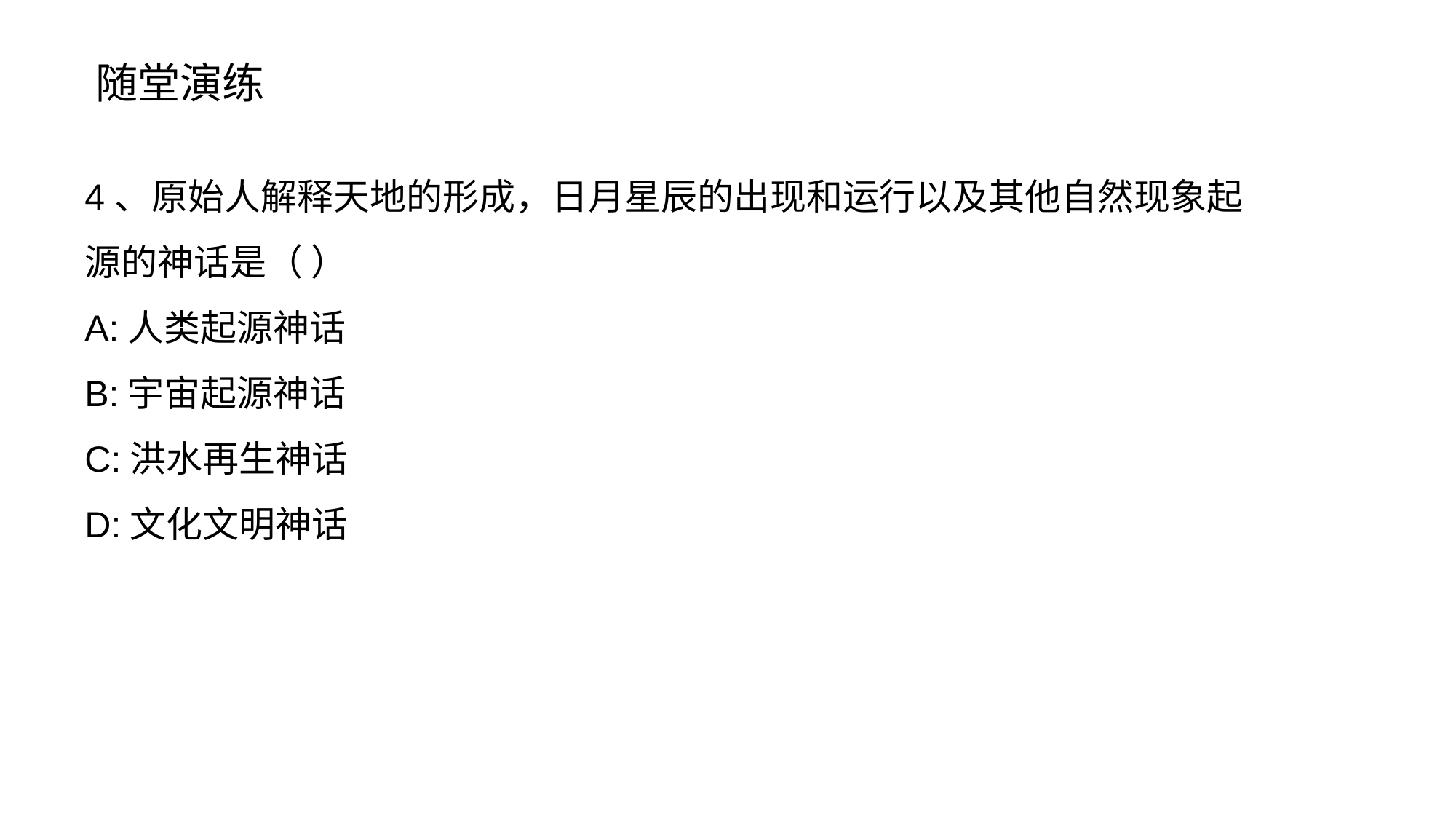

随堂演练
4、原始人解释天地的形成，日月星辰的出现和运行以及其他自然现象起源的神话是（ ）
A:人类起源神话
B:宇宙起源神话
C:洪水再生神话
D:文化文明神话